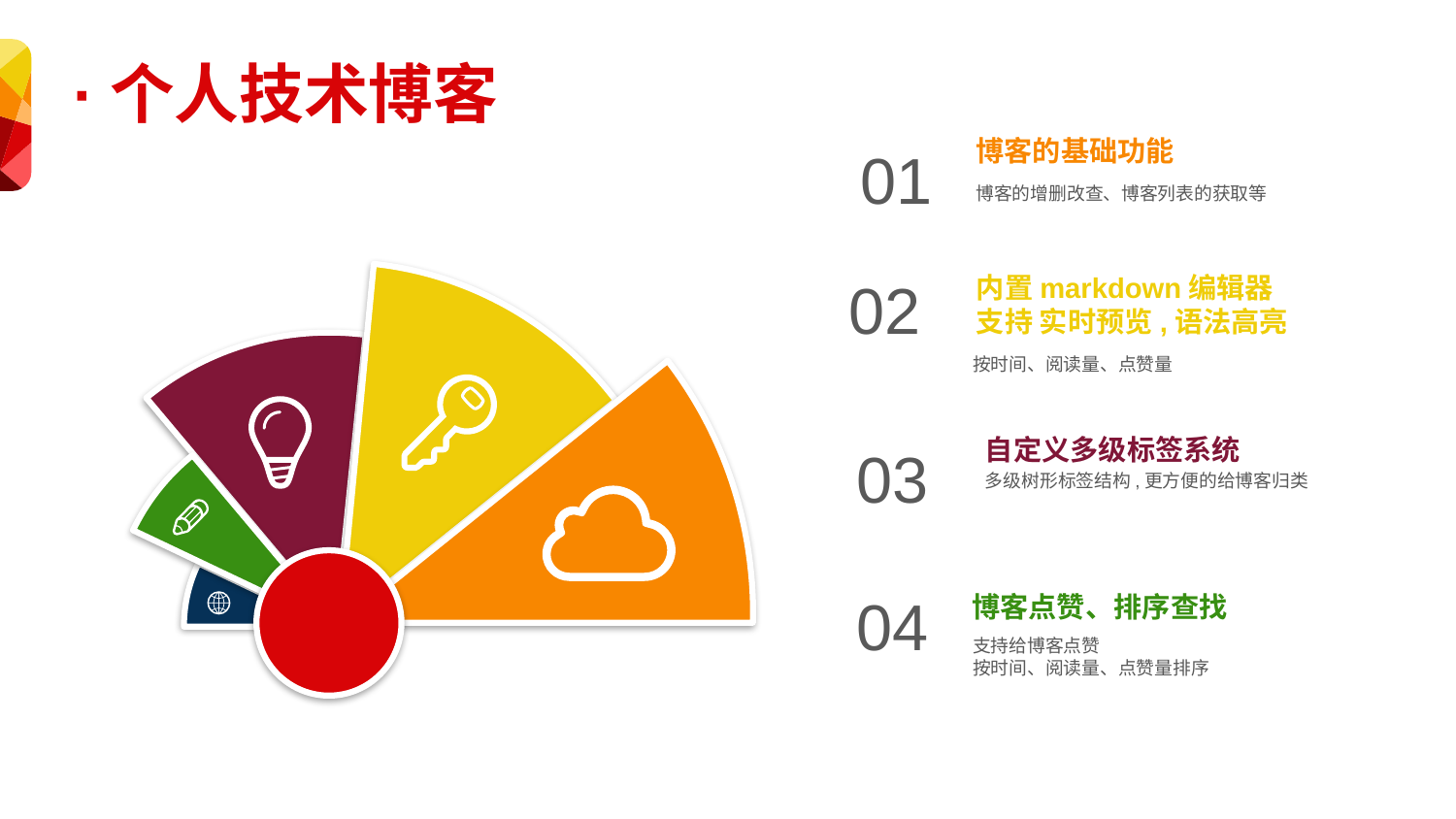

·个人技术博客
博客的基础功能
博客的增删改查、博客列表的获取等
01
02
内置markdown编辑器支持 实时预览,语法高亮
按时间、阅读量、点赞量

自定义多级标签系统
多级树形标签结构,更方便的给博客归类

03

04
博客点赞、排序查找
支持给博客点赞
按时间、阅读量、点赞量排序